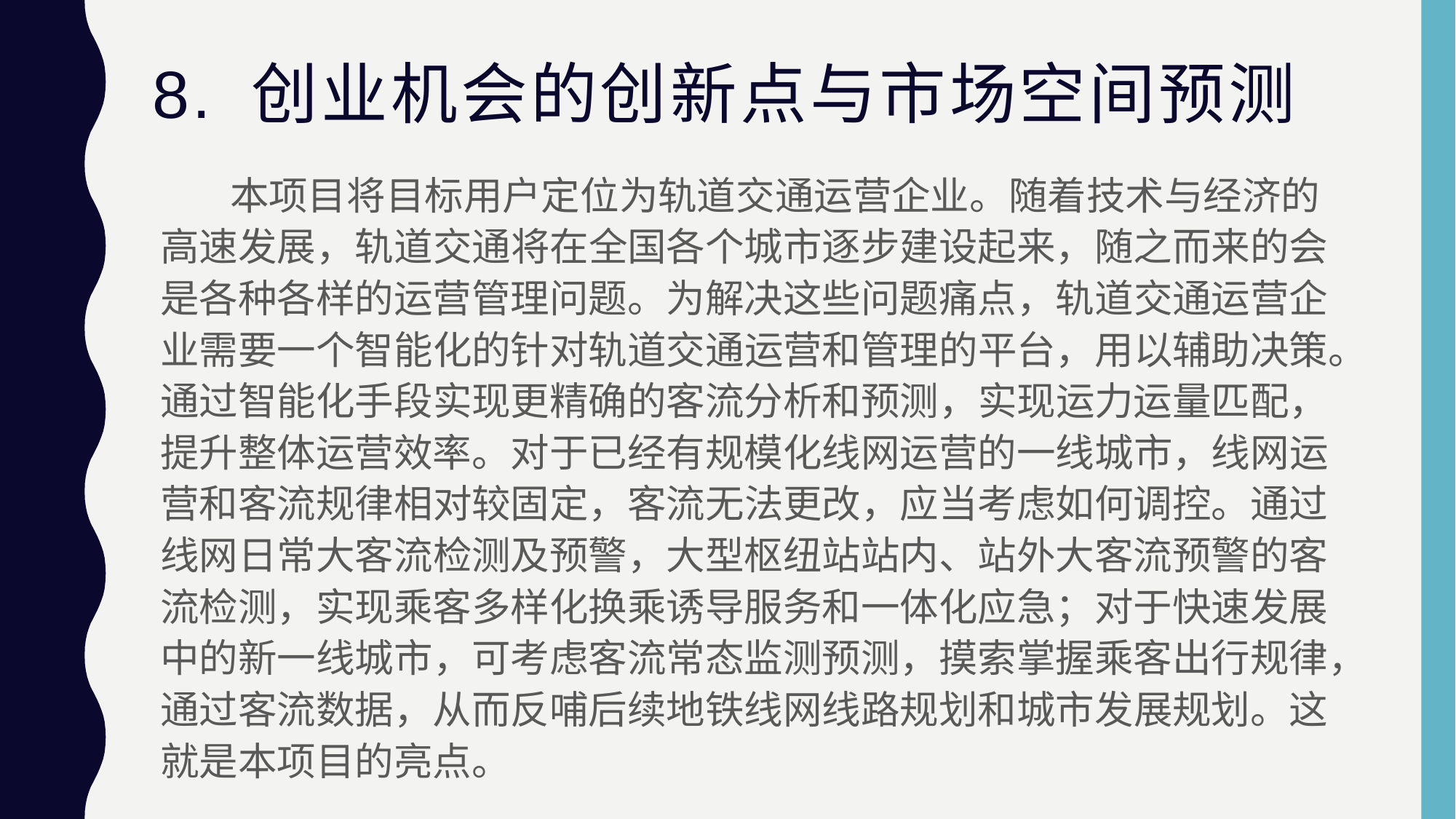

8. 创业机会的创新点与市场空间预测

       本项目将目标用户定位为轨道交通运营企业。随着技术与经济的高速发展，轨道交通将在全国各个城市逐步建设起来，随之而来的会是各种各样的运营管理问题。为解决这些问题痛点，轨道交通运营企业需要一个智能化的针对轨道交通运营和管理的平台，用以辅助决策。通过智能化手段实现更精确的客流分析和预测，实现运力运量匹配，提升整体运营效率。对于已经有规模化线网运营的一线城市，线网运营和客流规律相对较固定，客流无法更改，应当考虑如何调控。通过线网日常大客流检测及预警，大型枢纽站站内、站外大客流预警的客流检测，实现乘客多样化换乘诱导服务和一体化应急；对于快速发展中的新一线城市，可考虑客流常态监测预测，摸索掌握乘客出行规律，通过客流数据，从而反哺后续地铁线网线路规划和城市发展规划。这就是本项目的亮点。